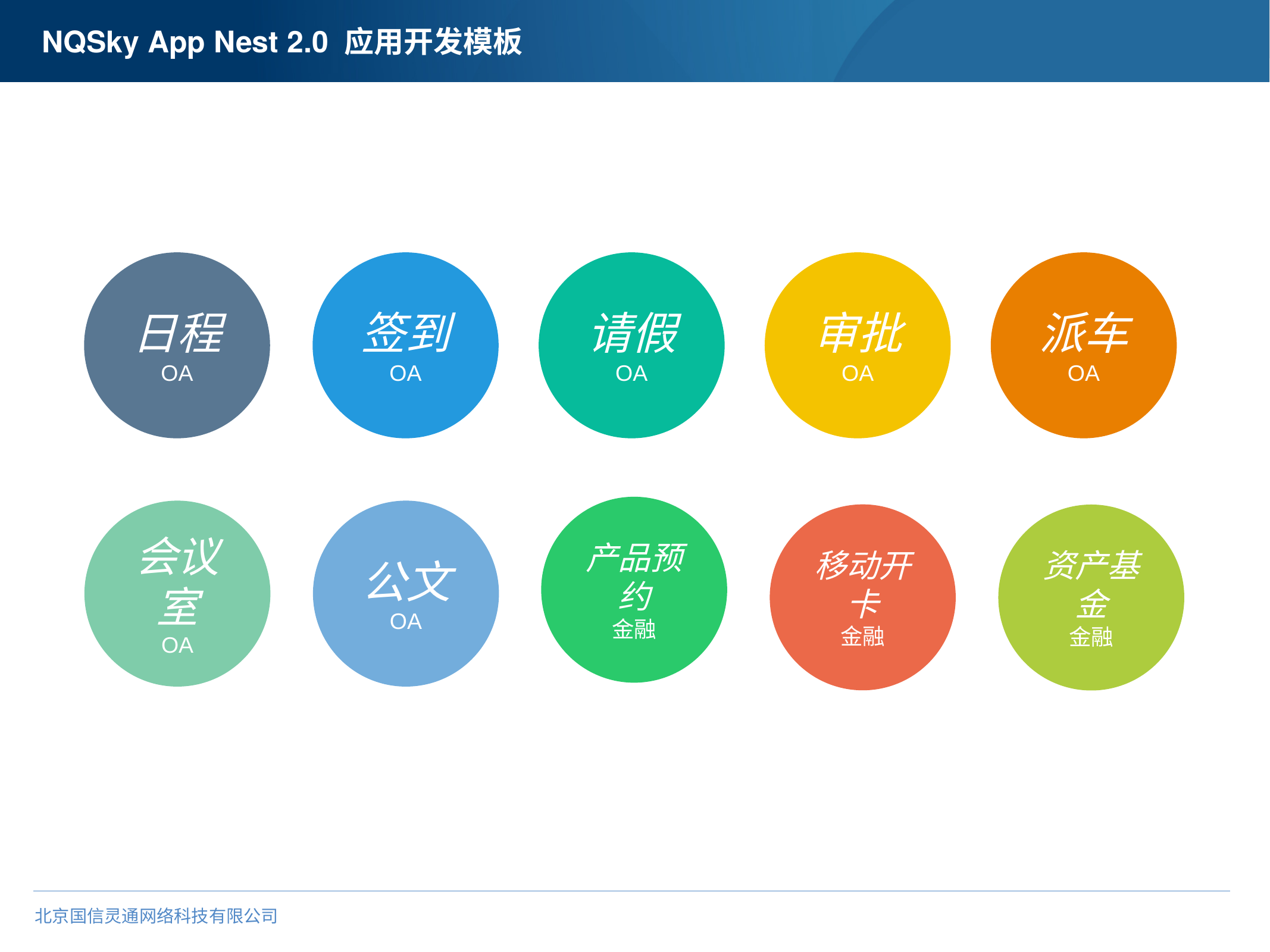

# NQSky App Nest 2.0 应用开发模板
日程
OA
签到
OA
请假
OA
审批
OA
派车
OA
产品预约
金融
会议室
OA
公文
OA
移动开卡
金融
资产基金
金融
22